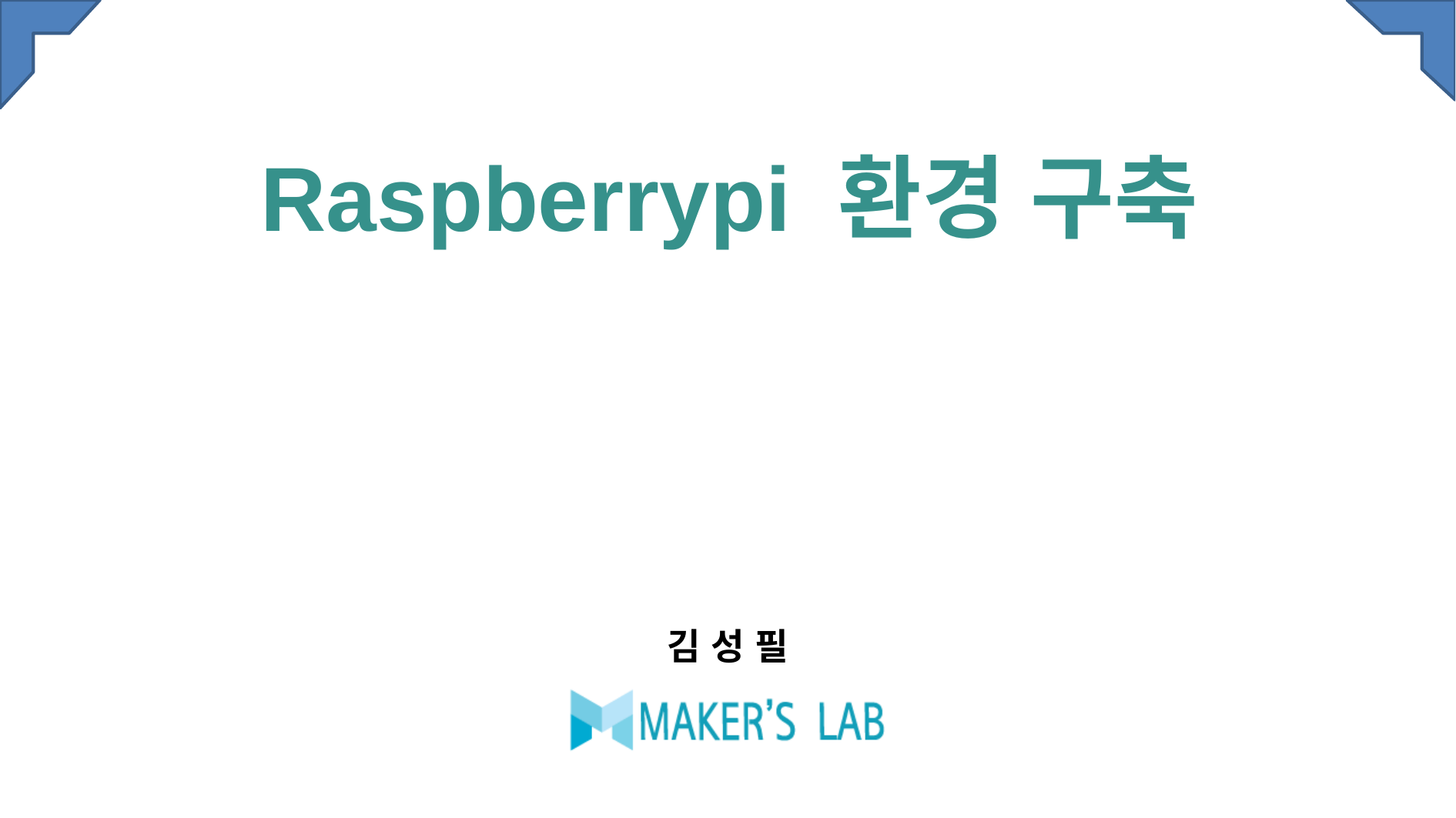

# Raspberrypi 환경 구축

김 성 필